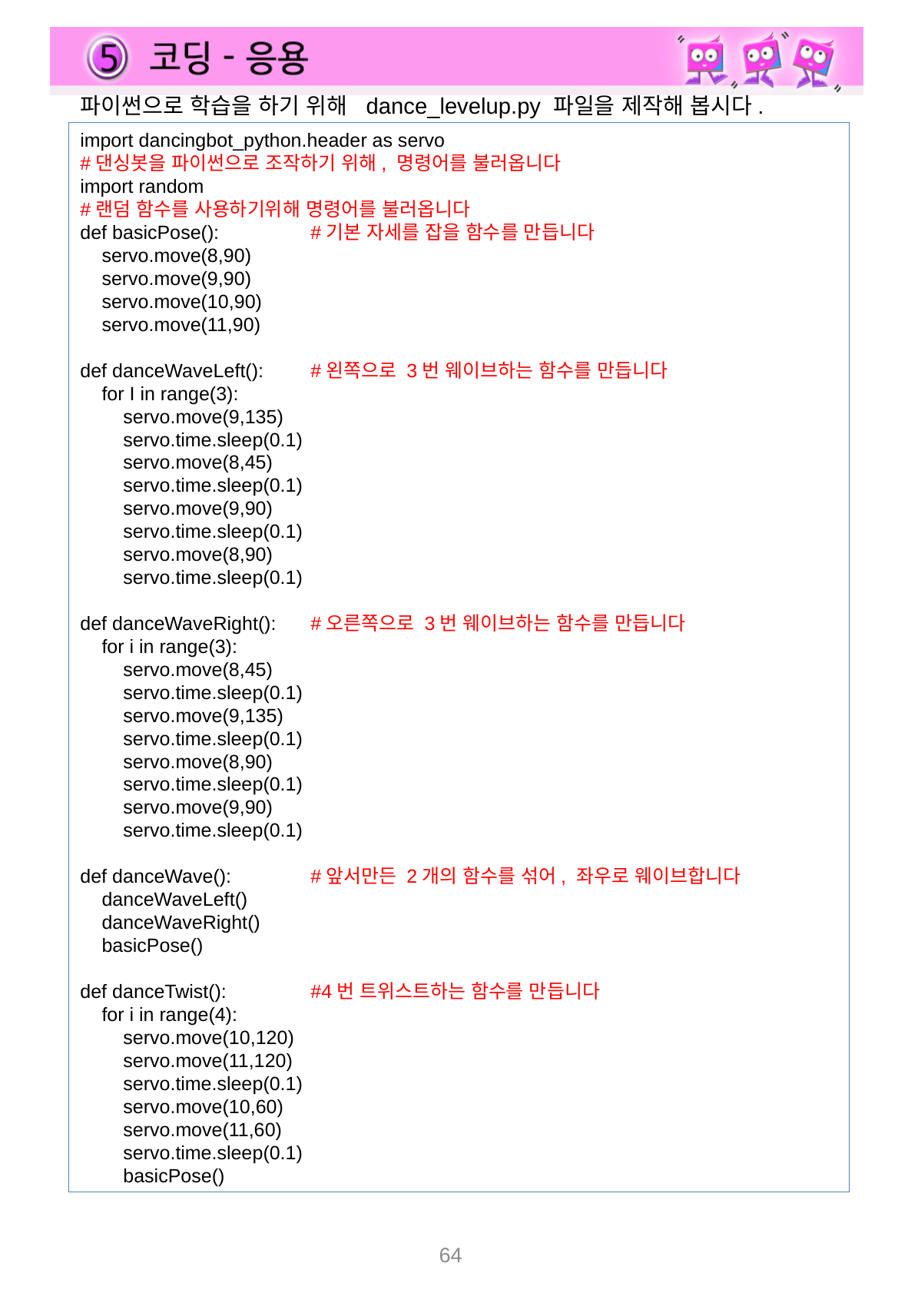

파이썬으로 학습을 하기 위해  dance_levelup.py 파일을 제작해 봅시다.

import dancingbot_python.header as servo
#댄싱봇을 파이썬으로 조작하기 위해, 명령어를 불러옵니다
import random
#랜덤 함수를 사용하기위해 명령어를 불러옵니다
def basicPose():	#기본 자세를 잡을 함수를 만듭니다
    servo.move(8,90)
    servo.move(9,90)
    servo.move(10,90)
    servo.move(11,90)

def danceWaveLeft():	#왼쪽으로 3번 웨이브하는 함수를 만듭니다
    for I in range(3):
        servo.move(9,135)
        servo.time.sleep(0.1)
        servo.move(8,45)
        servo.time.sleep(0.1)
        servo.move(9,90)
        servo.time.sleep(0.1)
        servo.move(8,90)
        servo.time.sleep(0.1)

def danceWaveRight():	#오른쪽으로 3번 웨이브하는 함수를 만듭니다
    for i in range(3):
        servo.move(8,45)
        servo.time.sleep(0.1)
        servo.move(9,135)
        servo.time.sleep(0.1)
        servo.move(8,90)
        servo.time.sleep(0.1)
        servo.move(9,90)
        servo.time.sleep(0.1)

def danceWave():	#앞서만든 2개의 함수를 섞어, 좌우로 웨이브합니다
    danceWaveLeft()
    danceWaveRight()
    basicPose()

def danceTwist():	#4번 트위스트하는 함수를 만듭니다
    for i in range(4):
        servo.move(10,120)
        servo.move(11,120)
        servo.time.sleep(0.1)
        servo.move(10,60)
        servo.move(11,60)
        servo.time.sleep(0.1)
        basicPose()
64